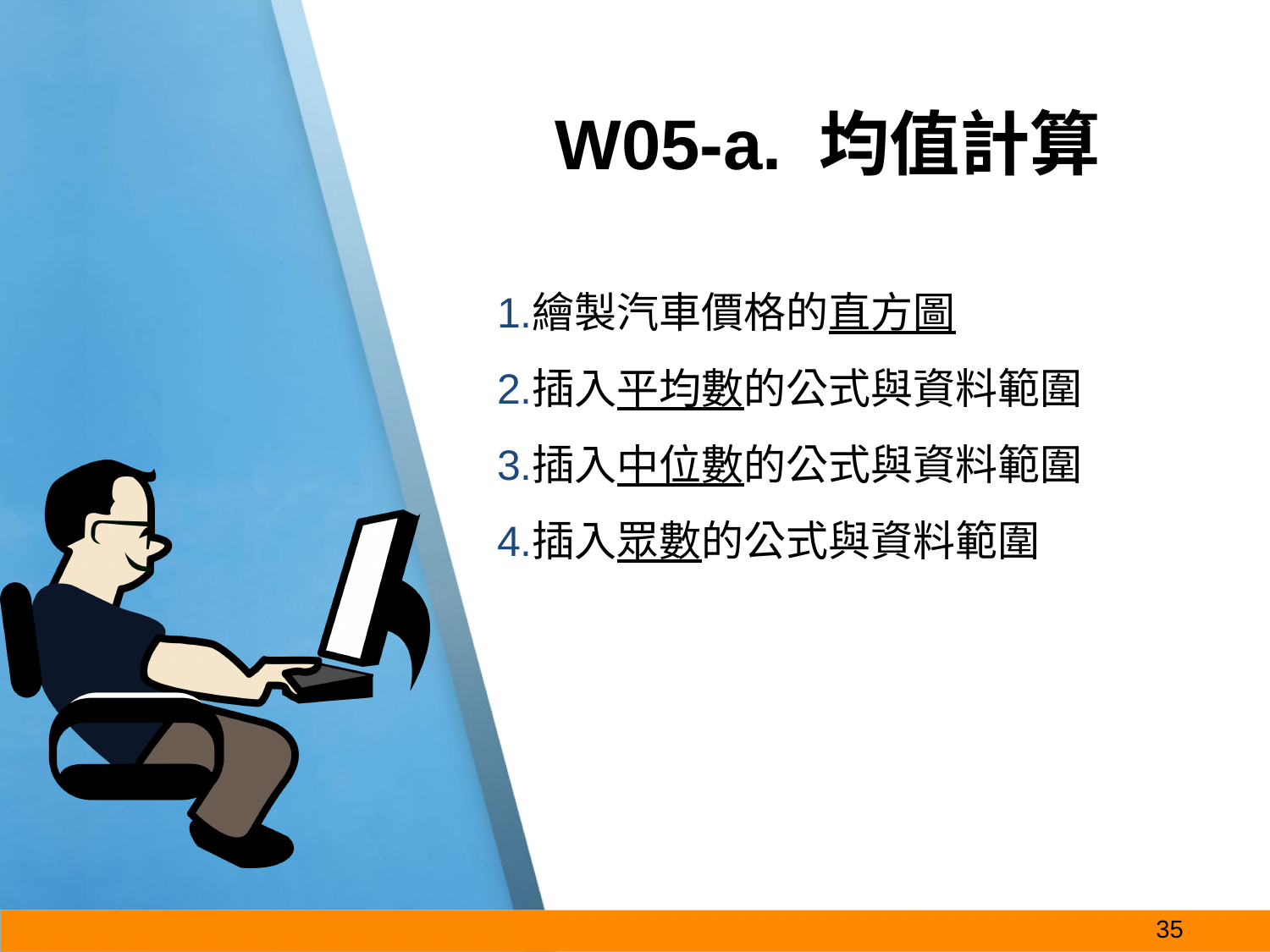

# W05-a. 均值計算
繪製汽車價格的直方圖
插入平均數的公式與資料範圍
插入中位數的公式與資料範圍
插入眾數的公式與資料範圍
35